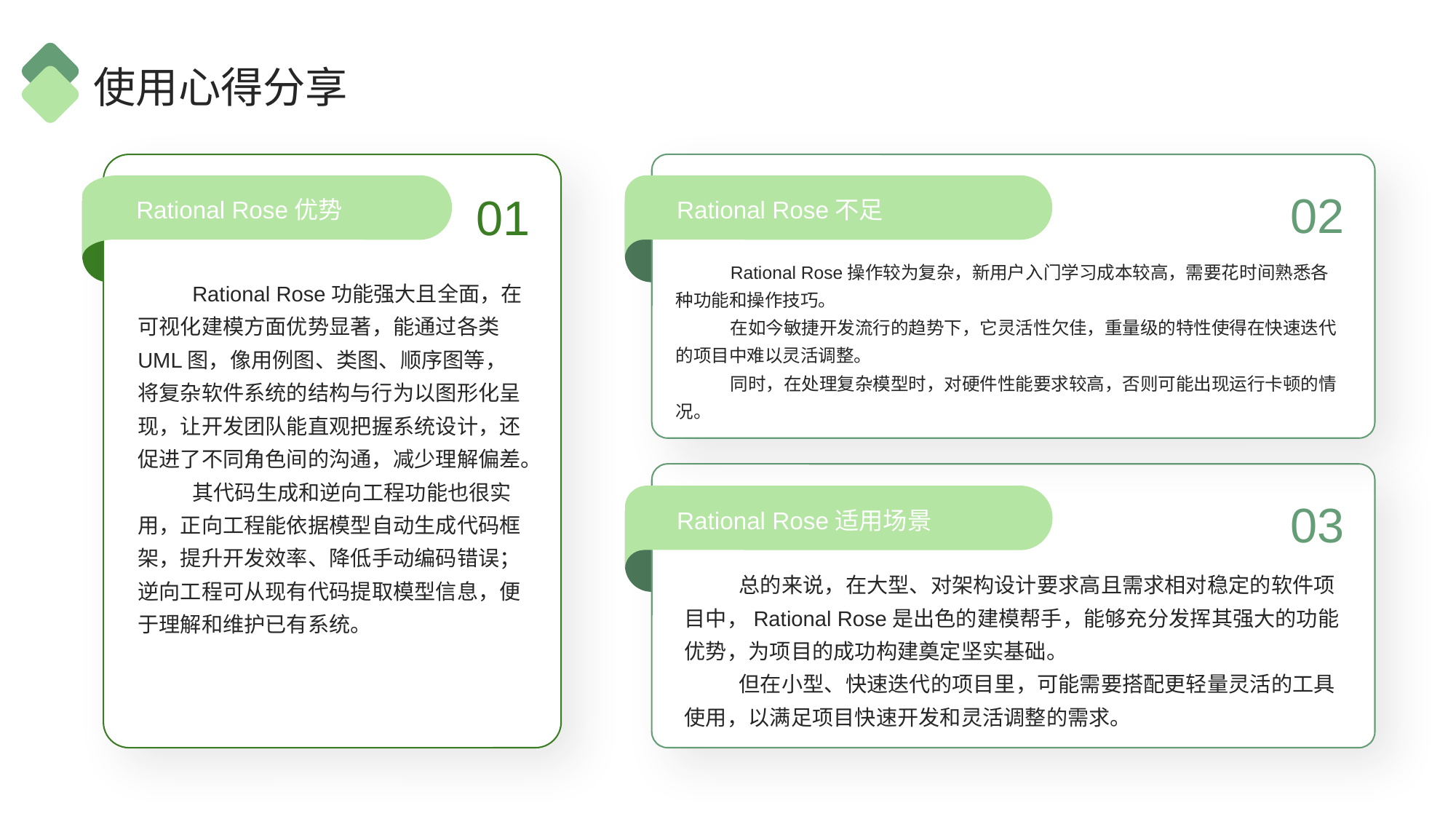

使用心得分享

01
02
Rational Rose优势
Rational Rose不足

Rational Rose操作较为复杂，新用户入门学习成本较高，需要花时间熟悉各种功能和操作技巧。
在如今敏捷开发流行的趋势下，它灵活性欠佳，重量级的特性使得在快速迭代的项目中难以灵活调整。
同时，在处理复杂模型时，对硬件性能要求较高，否则可能出现运行卡顿的情况。
Rational Rose功能强大且全面，在可视化建模方面优势显著，能通过各类UML图，像用例图、类图、顺序图等，将复杂软件系统的结构与行为以图形化呈现，让开发团队能直观把握系统设计，还促进了不同角色间的沟通，减少理解偏差。
其代码生成和逆向工程功能也很实用，正向工程能依据模型自动生成代码框架，提升开发效率、降低手动编码错误；逆向工程可从现有代码提取模型信息，便于理解和维护已有系统。

03
Rational Rose适用场景

总的来说，在大型、对架构设计要求高且需求相对稳定的软件项目中，Rational Rose是出色的建模帮手，能够充分发挥其强大的功能优势，为项目的成功构建奠定坚实基础。
但在小型、快速迭代的项目里，可能需要搭配更轻量灵活的工具使用，以满足项目快速开发和灵活调整的需求。